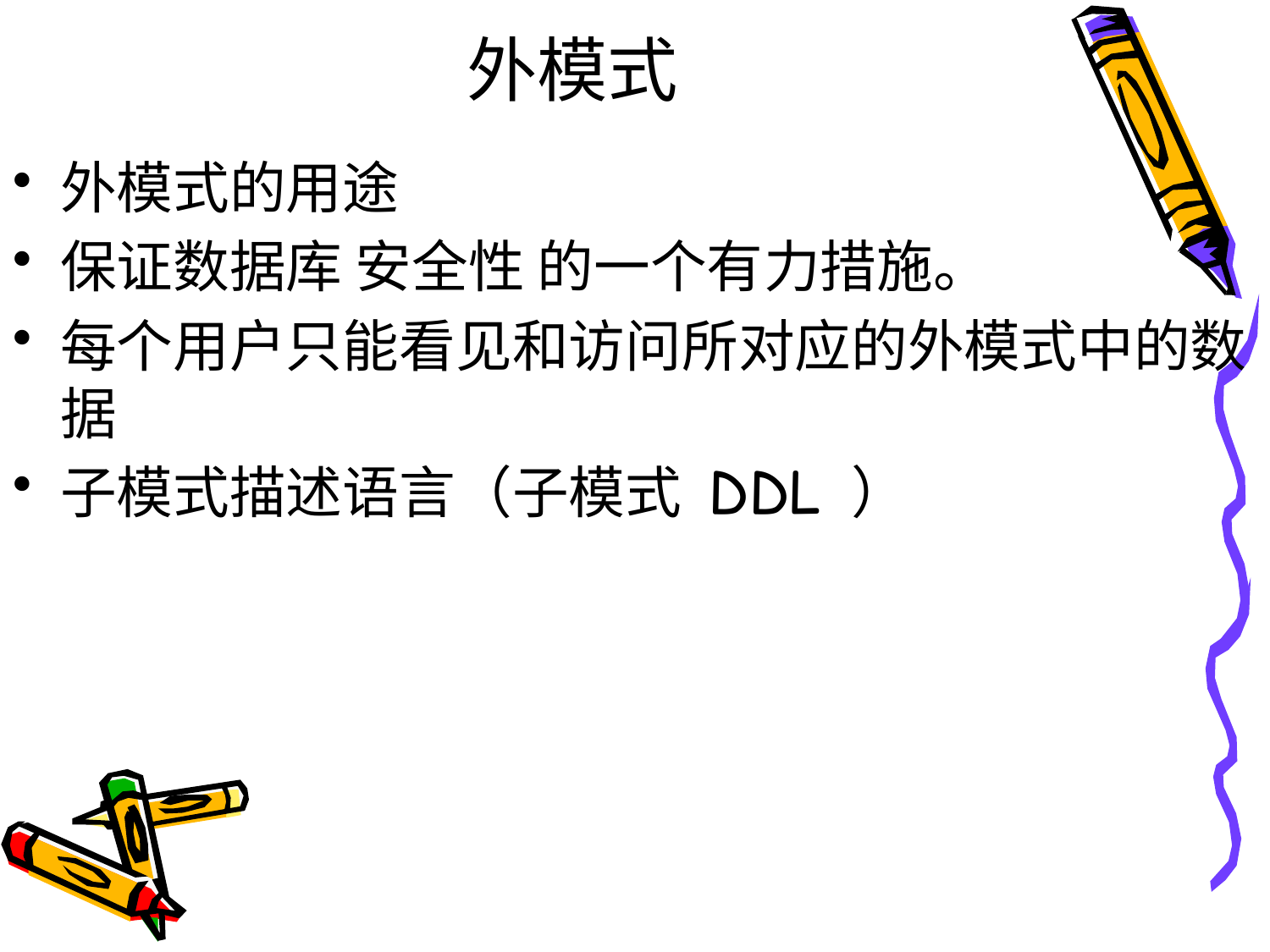

# 外模式
外模式的用途
保证数据库 安全性 的一个有力措施。
每个用户只能看见和访问所对应的外模式中的数据
子模式描述语言（子模式 DDL ）